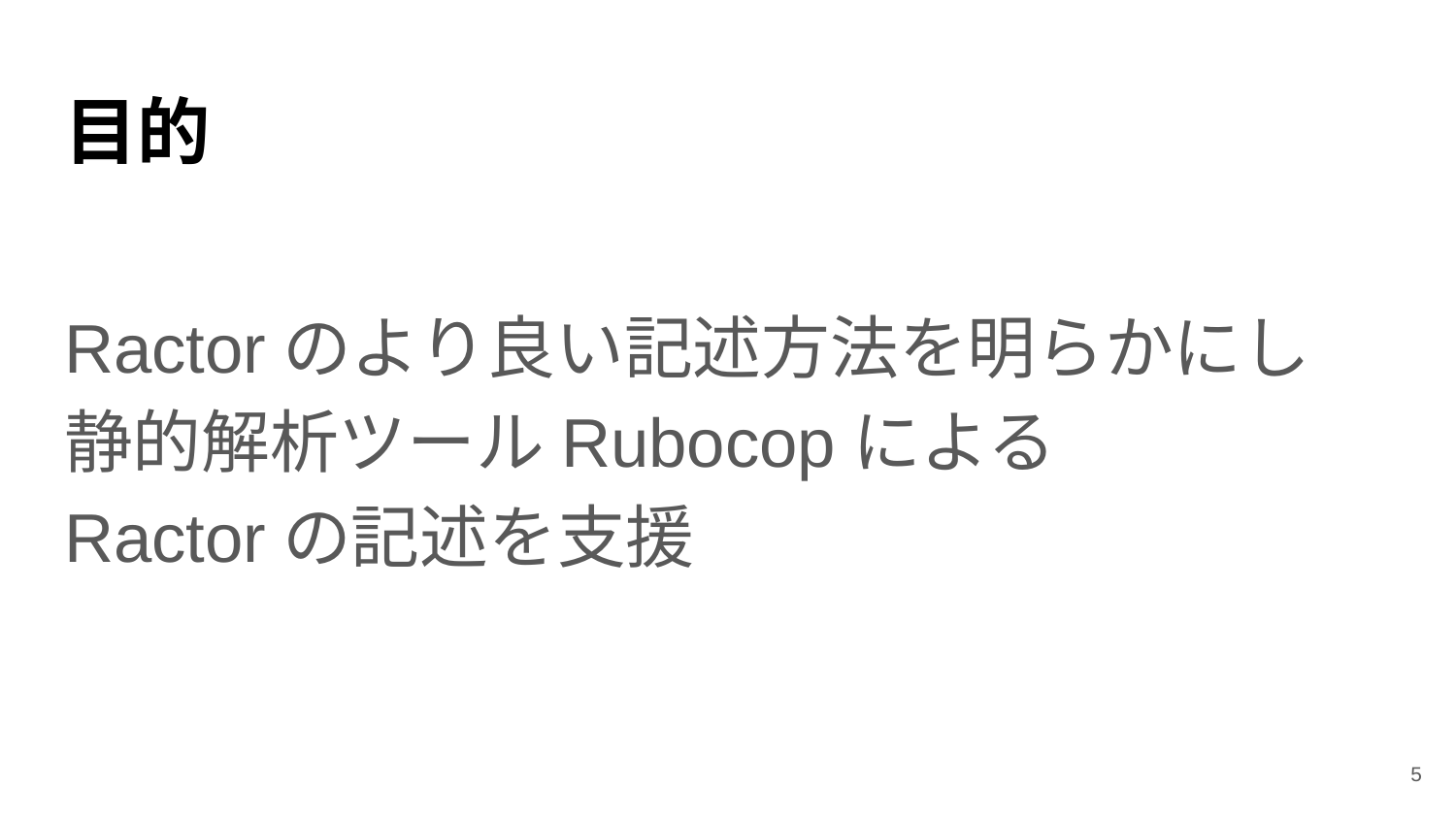

# 目的
Ractorのより良い記述方法を明らかにし
静的解析ツールRubocopによる
Ractorの記述を支援
5